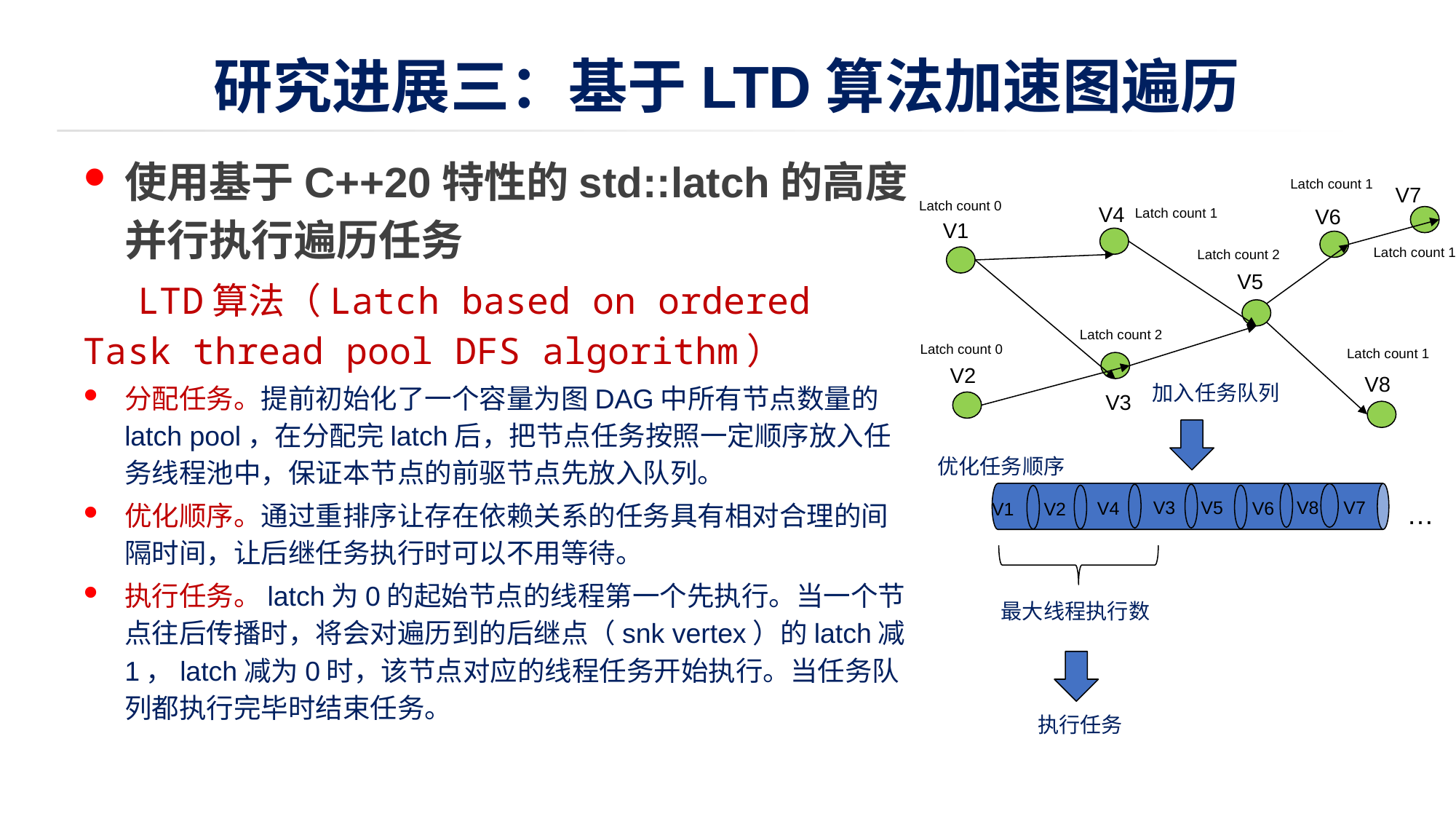

# 研究进展三：基于LTD算法加速图遍历
使用基于C++20特性的std::latch的高度并行执行遍历任务
   LTD算法（Latch based on ordered Task thread pool DFS algorithm）
分配任务。提前初始化了一个容量为图DAG中所有节点数量的latch pool，在分配完latch后，把节点任务按照一定顺序放入任务线程池中，保证本节点的前驱节点先放入队列。
优化顺序。通过重排序让存在依赖关系的任务具有相对合理的间隔时间，让后继任务执行时可以不用等待。
执行任务。latch为0的起始节点的线程第一个先执行。当一个节点往后传播时，将会对遍历到的后继点（snk vertex）的latch减1，latch减为0时，该节点对应的线程任务开始执行。当任务队列都执行完毕时结束任务。

Latch count 1
V7
Latch count 0
V4
V6
Latch count 1

V1

Latch count 1
Latch count 2

V5

Latch count 2
Latch count 0
Latch count 1

V2
V8
加入任务队列
V3

优化任务顺序

V3
V5
V7
V8
V4
V6
V1
V2

…
最大线程执行数

执行任务